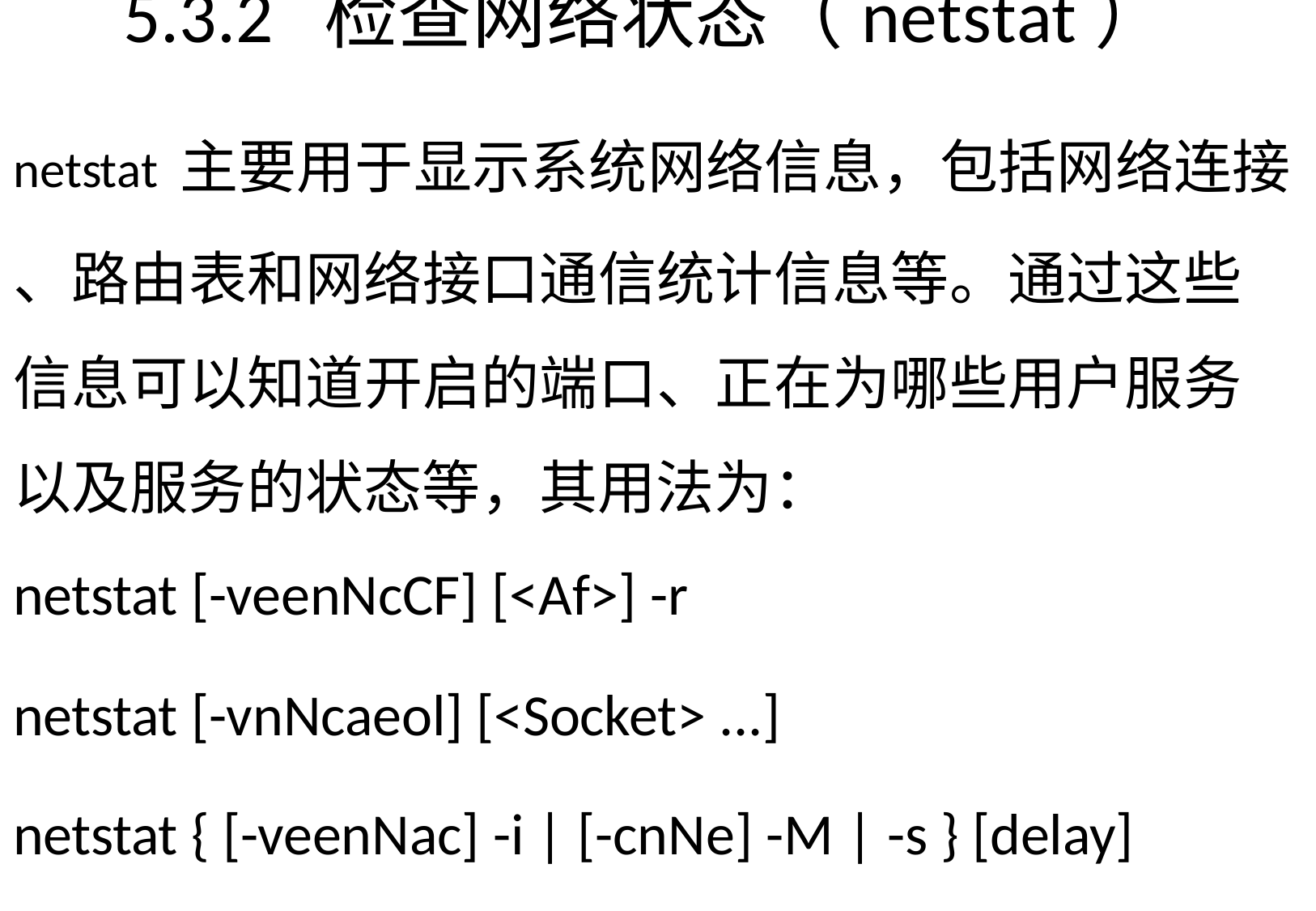

# 5.3.2	检查网络状态（netstat）
netstat主要用于显示系统网络信息，包括网络连接
、路由表和网络接口通信统计信息等。通过这些 信息可以知道开启的端口、正在为哪些用户服务 以及服务的状态等，其用法为：
netstat [-veenNcCF] [<Af>] -r
netstat [-vnNcaeol] [<Socket> ...]
netstat { [-veenNac] -i | [-cnNe] -M | -s } [delay]